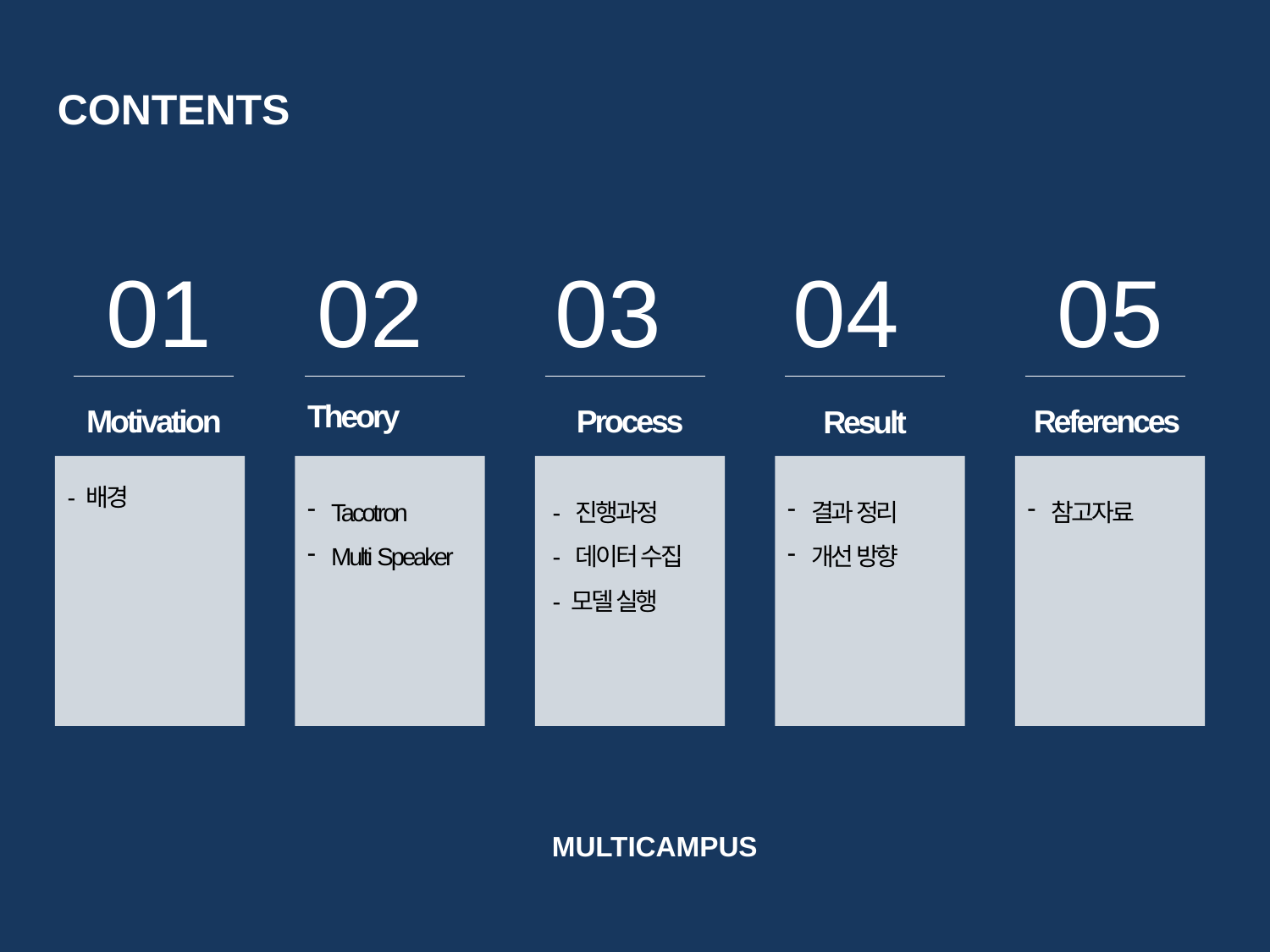

CONTENTS
01    02     03     04      05
Theory
 Motivation
Process
 References
Result

- 배경
Tacotron
Multi Speaker
-  진행과정
-  데이터 수집
- 모델 실행
결과 정리
개선 방향
참고자료
MULTICAMPUS